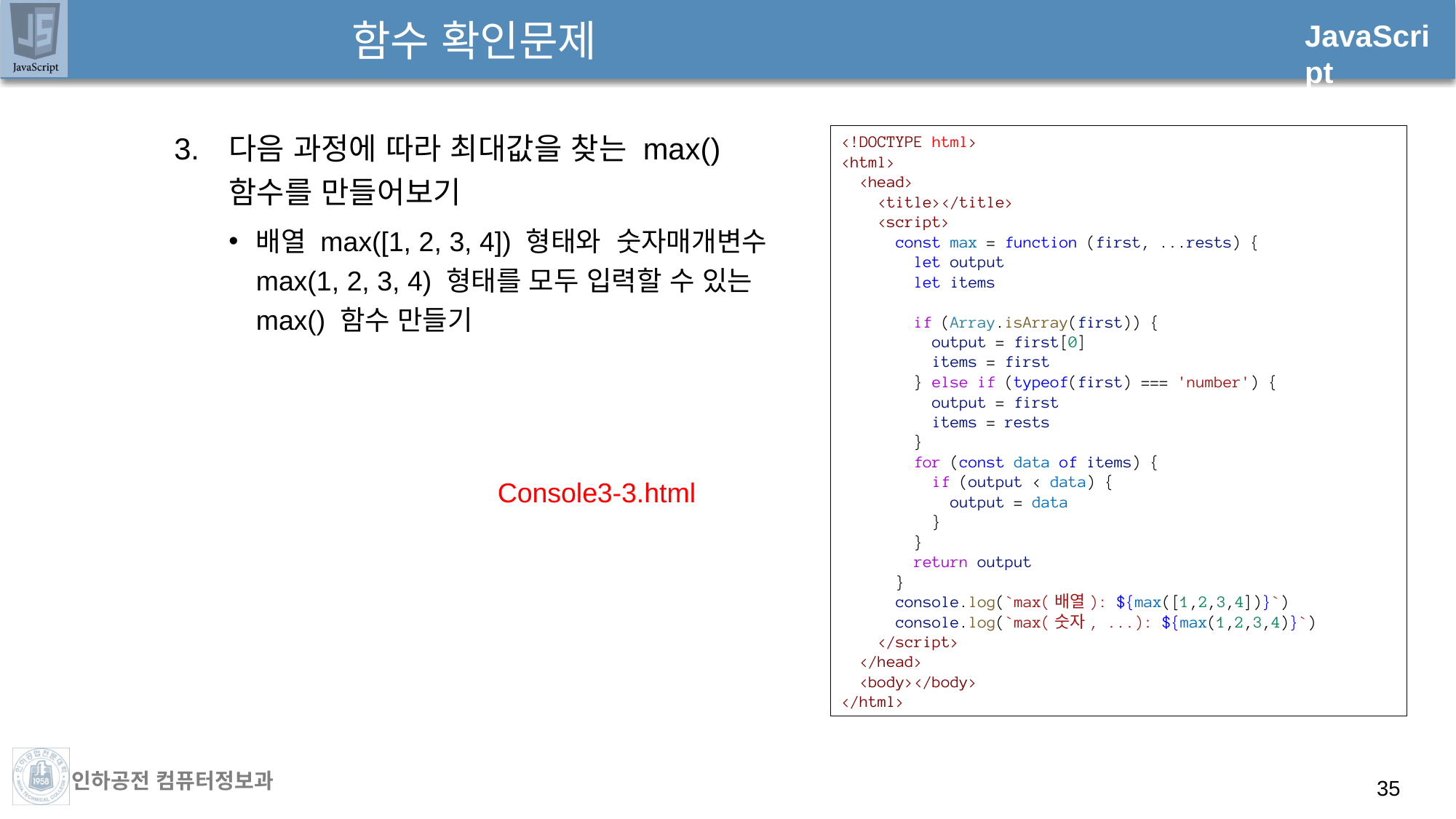

# 함수 확인문제
다음 과정에 따라 최대값을 찾는 max() 함수를 만들어보기
배열 max([1, 2, 3, 4]) 형태와  숫자매개변수 max(1, 2, 3, 4) 형태를 모두 입력할 수 있는 max() 함수 만들기

<!DOCTYPE html>
<html>
  <head>
    <title></title>
    <script>
      const max = function (first, ...rests) {
        let output
        let items
        if (Array.isArray(first)) {
          output = first[0]
          items = first
        } else if (typeof(first) === 'number') {
          output = first
          items = rests
        }
        for (const data of items) {
          if (output < data) {
            output = data
          }
        }
        return output
      }
      console.log(`max(배열): ${max([1,2,3,4])}`)
      console.log(`max(숫자, ...): ${max(1,2,3,4)}`)
    </script>
  </head>
  <body></body>
</html>
Console3-3.html